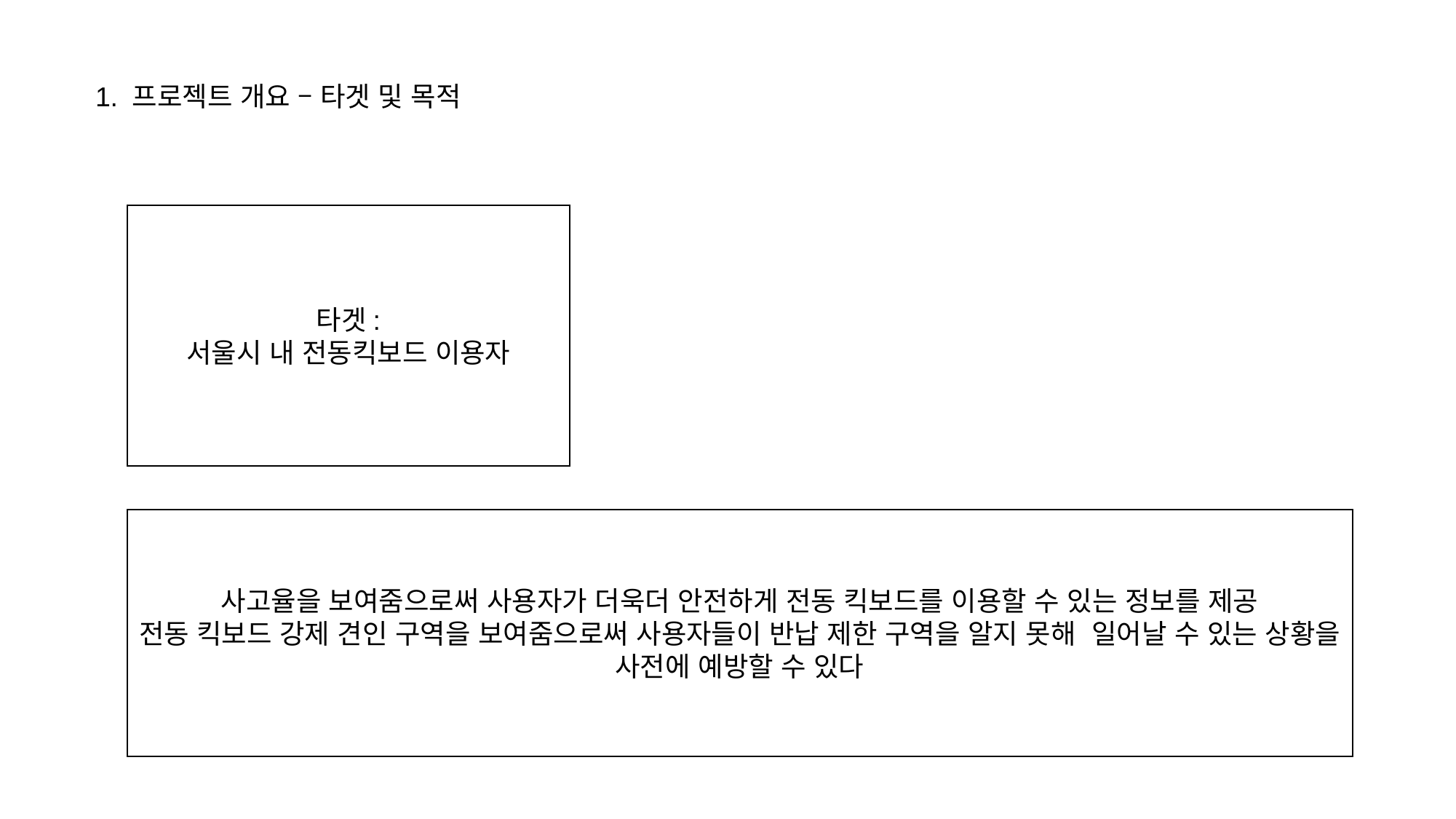

1. 프로젝트 개요 – 타겟 및 목적
타겟:
서울시 내 전동킥보드 이용자
사고율을 보여줌으로써 사용자가 더욱더 안전하게 전동 킥보드를 이용할 수 있는 정보를 제공
전동 킥보드 강제 견인 구역을 보여줌으로써 사용자들이 반납 제한 구역을 알지 못해  일어날 수 있는 상황을 사전에 예방할 수 있다